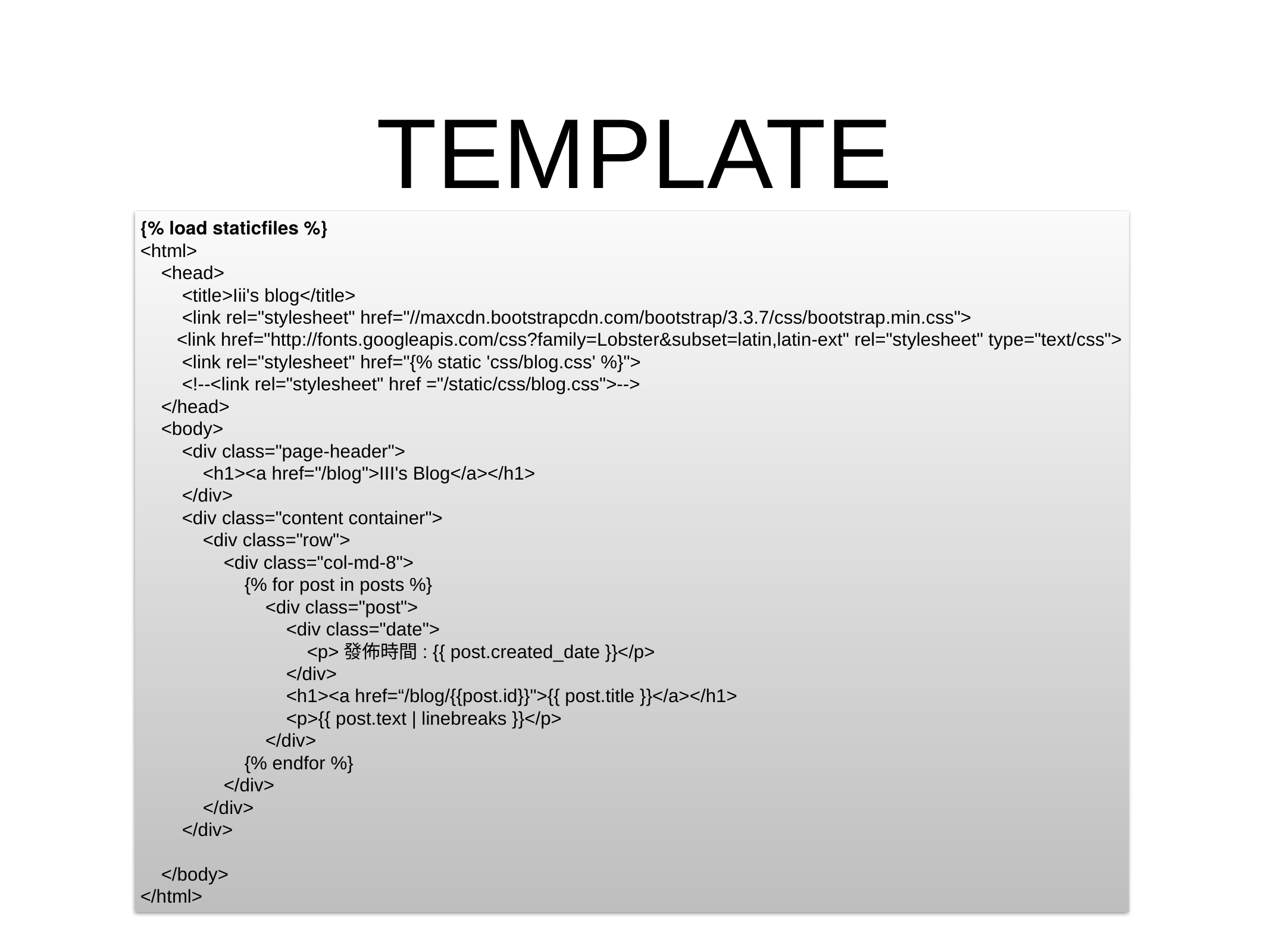

# TEMPLATE
{% load staticfiles %}
<html>
    <head>
        <title>Iii's blog</title>
        <link rel="stylesheet" href="//maxcdn.bootstrapcdn.com/bootstrap/3.3.7/css/bootstrap.min.css">
       <link href="http://fonts.googleapis.com/css?family=Lobster&subset=latin,latin-ext" rel="stylesheet" type="text/css">
        <link rel="stylesheet" href="{% static 'css/blog.css' %}">
        <!--<link rel="stylesheet" href ="/static/css/blog.css">-->
    </head>
    <body>
        <div class="page-header">
            <h1><a href="/blog">III's Blog</a></h1>
        </div>
        <div class="content container">
            <div class="row">
                <div class="col-md-8">
                    {% for post in posts %}
                        <div class="post">
                            <div class="date">
                                <p>發佈時間: {{ post.created_date }}</p>
                            </div>
                            <h1><a href=“/blog/{{post.id}}">{{ post.title }}</a></h1>
                            <p>{{ post.text | linebreaks }}</p>
                        </div>
                    {% endfor %}
                </div>
            </div>
        </div>

    </body>
</html>